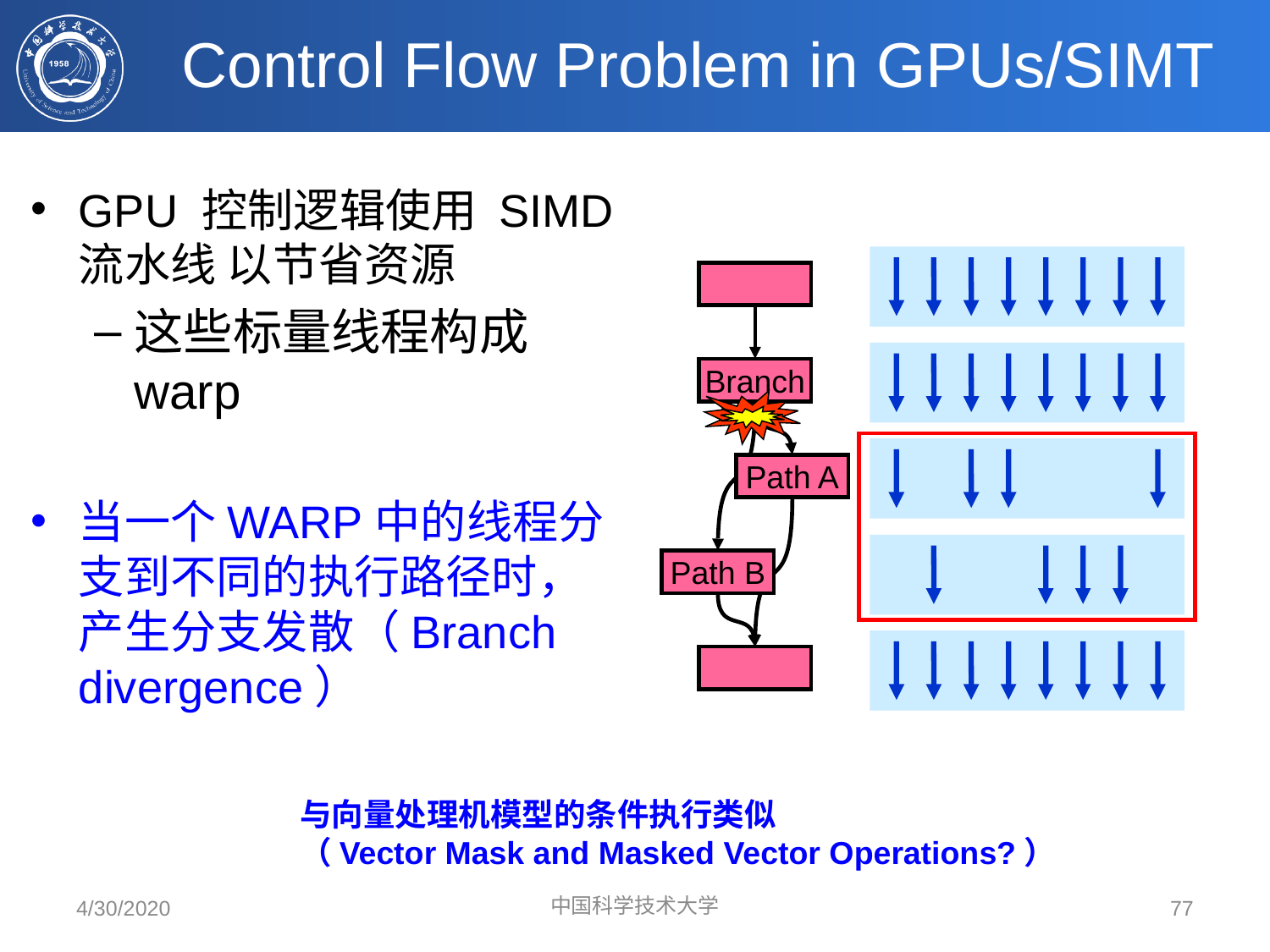

# Control Flow Problem in GPUs/SIMT
GPU 控制逻辑使用 SIMD流水线 以节省资源
这些标量线程构成warp

当一个WARP中的线程分支到不同的执行路径时，产生分支发散（Branch divergence）

Branch
Path A
Path B

Branch

Path A

Path B

与向量处理机模型的条件执行类似
（Vector Mask and Masked Vector Operations?）
4/30/2020
中国科学技术大学
77